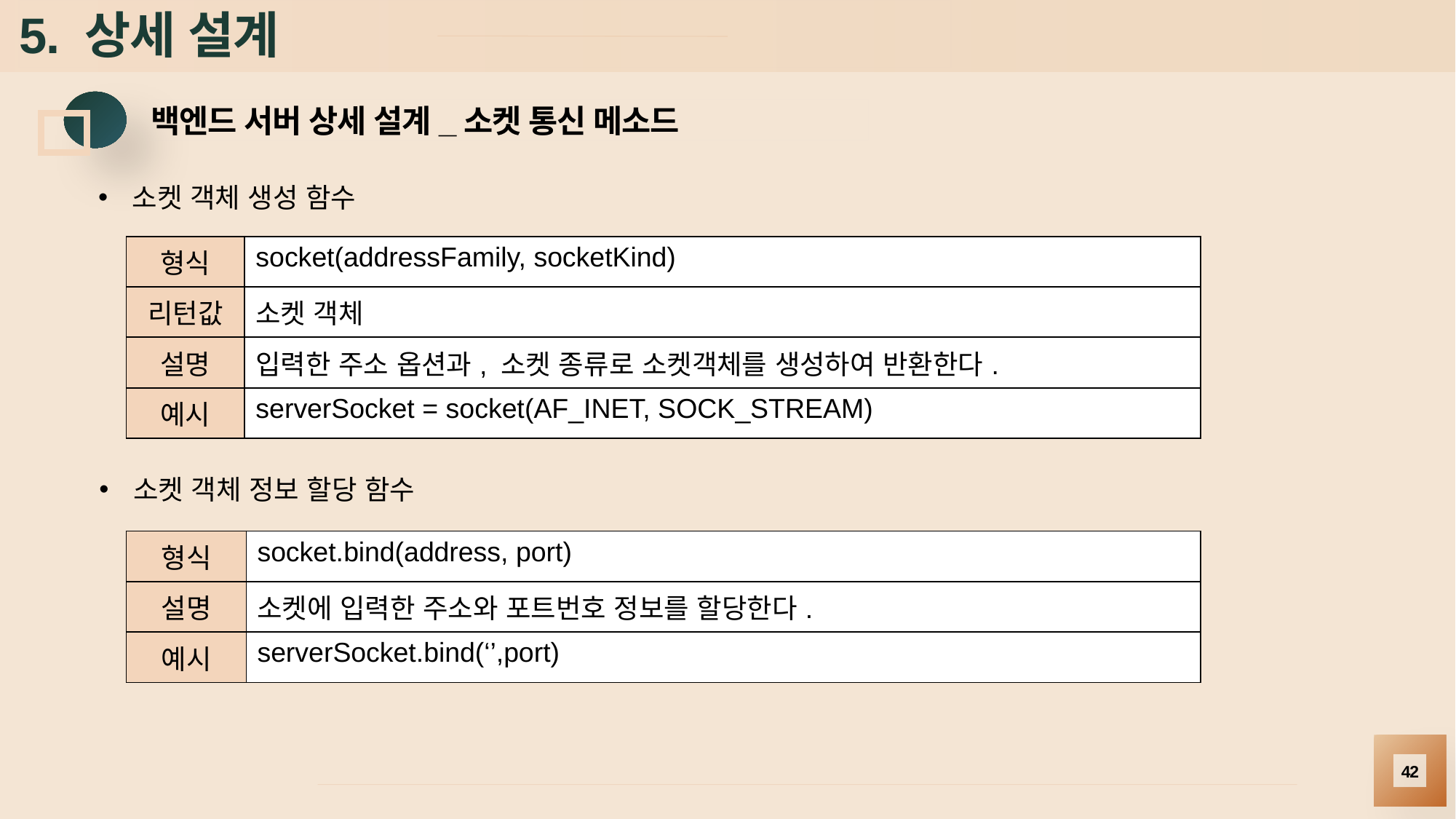

# 5. 상세 설계

백엔드 서버 상세 설계_소켓 통신 메소드

소켓 객체 생성 함수
| 형식 | socket(addressFamily, socketKind) |
| --- | --- |
| 리턴값 | 소켓 객체 |
| 설명 | 입력한 주소 옵션과, 소켓 종류로 소켓객체를 생성하여 반환한다. |
| 예시 | serverSocket = socket(AF\_INET, SOCK\_STREAM) |
소켓 객체 정보 할당 함수
| 형식 | socket.bind(address, port) |
| --- | --- |
| 설명 | 소켓에 입력한 주소와 포트번호 정보를 할당한다. |
| 예시 | serverSocket.bind(‘’,port) |
42